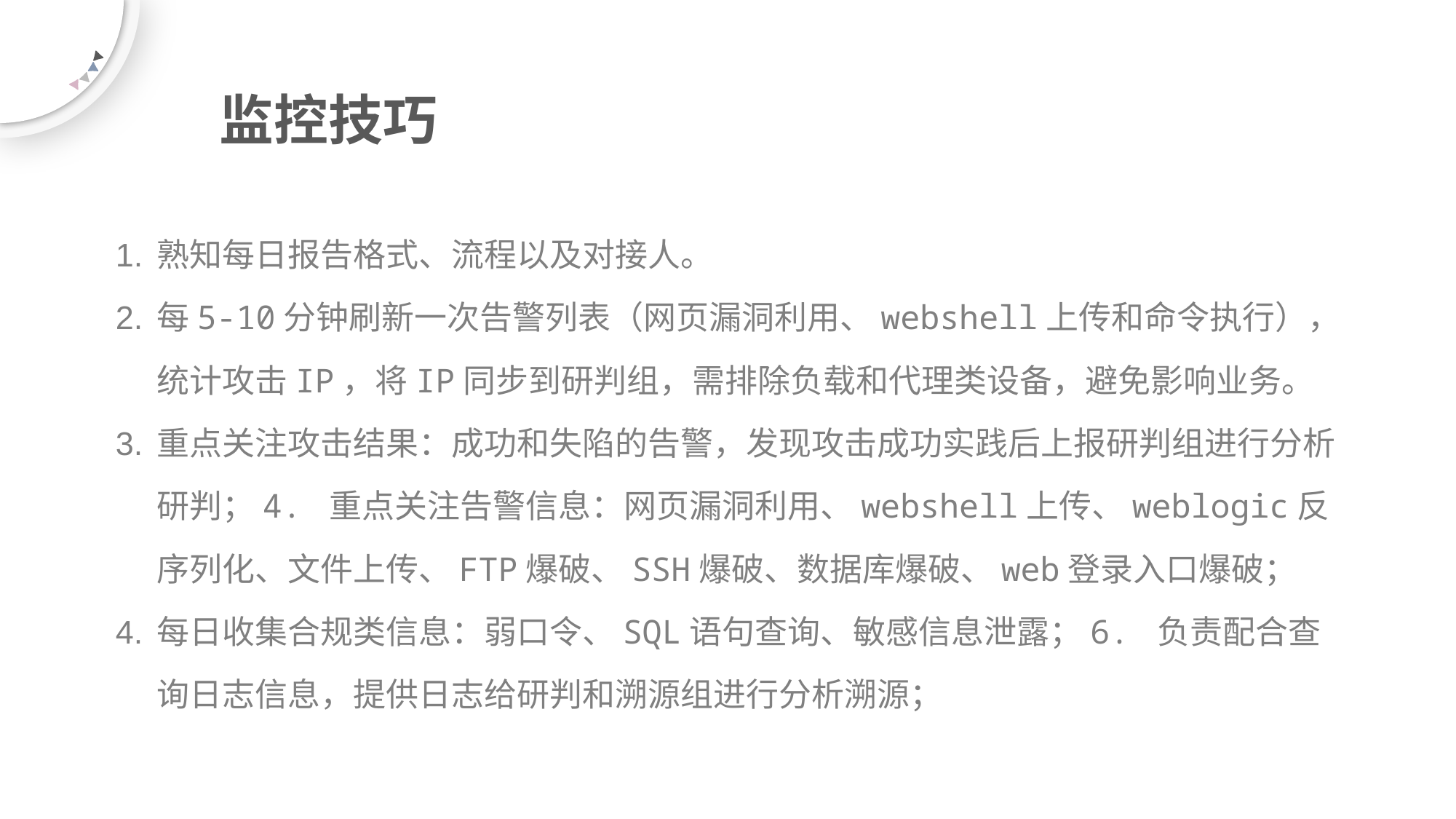

监控技巧
熟知每日报告格式、流程以及对接人。
每5-10分钟刷新一次告警列表（网页漏洞利用、webshell上传和命令执行），统计攻击IP，将IP同步到研判组，需排除负载和代理类设备，避免影响业务。
重点关注攻击结果：成功和失陷的告警，发现攻击成功实践后上报研判组进行分析研判；4. 重点关注告警信息：网页漏洞利用、webshell上传、weblogic反序列化、文件上传、FTP爆破、SSH爆破、数据库爆破、web登录入口爆破；
每日收集合规类信息：弱口令、SQL语句查询、敏感信息泄露；6. 负责配合查询日志信息，提供日志给研判和溯源组进行分析溯源；